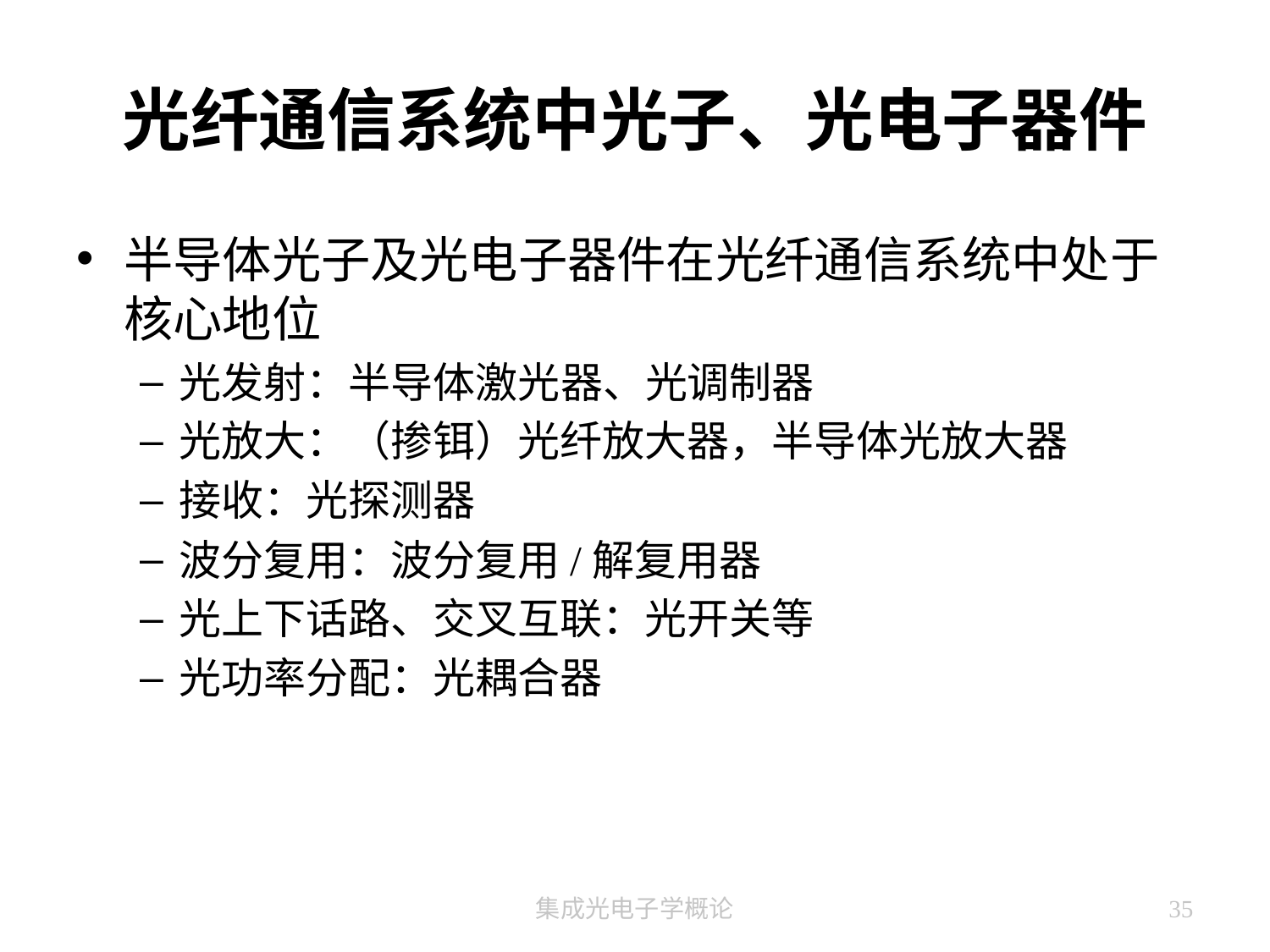

# 光纤通信系统中光子、光电子器件
半导体光子及光电子器件在光纤通信系统中处于核心地位
光发射：半导体激光器、光调制器
光放大：（掺铒）光纤放大器，半导体光放大器
接收：光探测器
波分复用：波分复用/解复用器
光上下话路、交叉互联：光开关等
光功率分配：光耦合器

集成光电子学概论
35